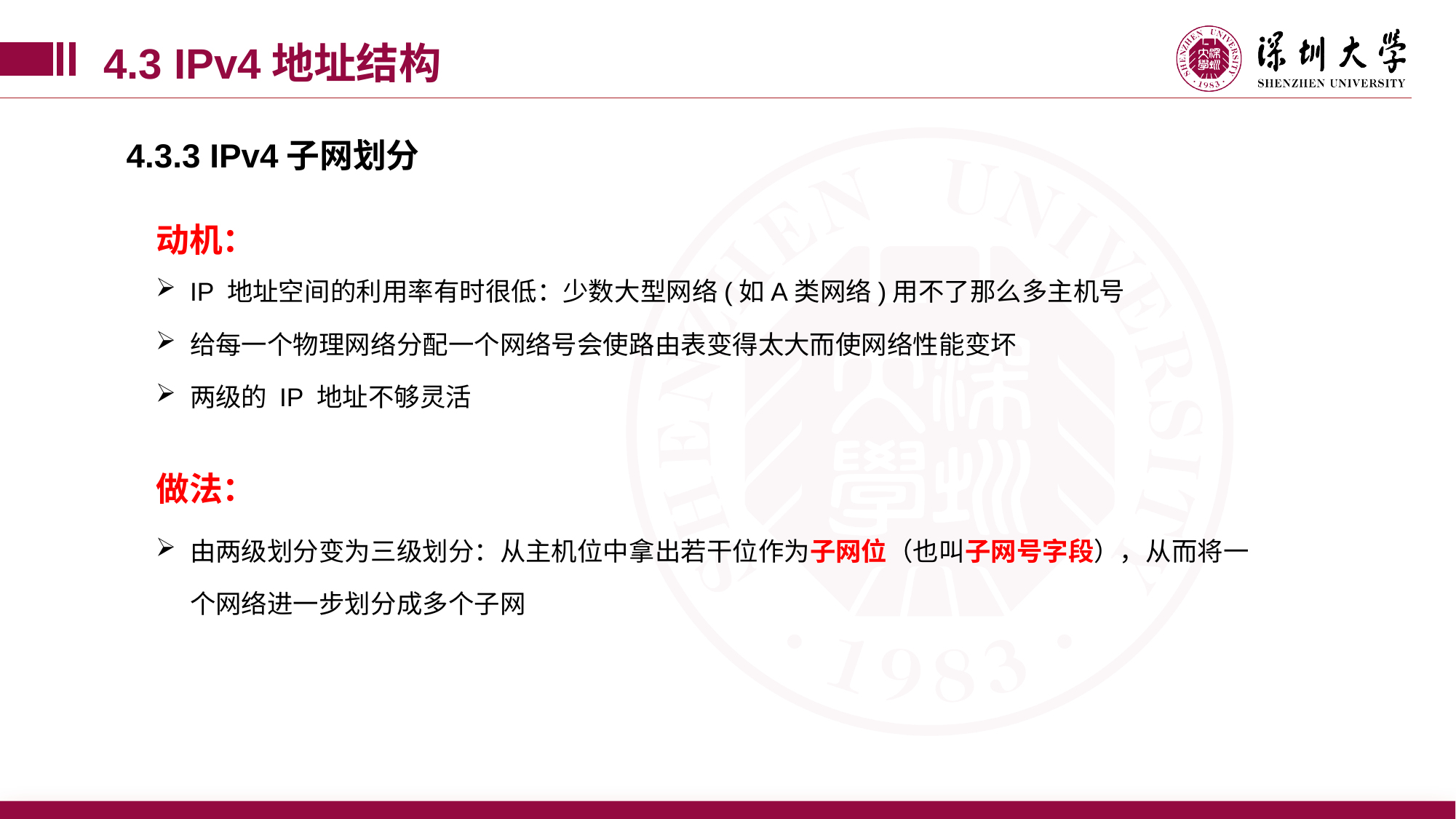

4.3 IPv4地址结构

4.3.3 IPv4子网划分
动机：
IP 地址空间的利用率有时很低：少数大型网络(如A类网络)用不了那么多主机号
给每一个物理网络分配一个网络号会使路由表变得太大而使网络性能变坏
两级的 IP 地址不够灵活
做法：
由两级划分变为三级划分：从主机位中拿出若干位作为子网位（也叫子网号字段），从而将一个网络进一步划分成多个子网